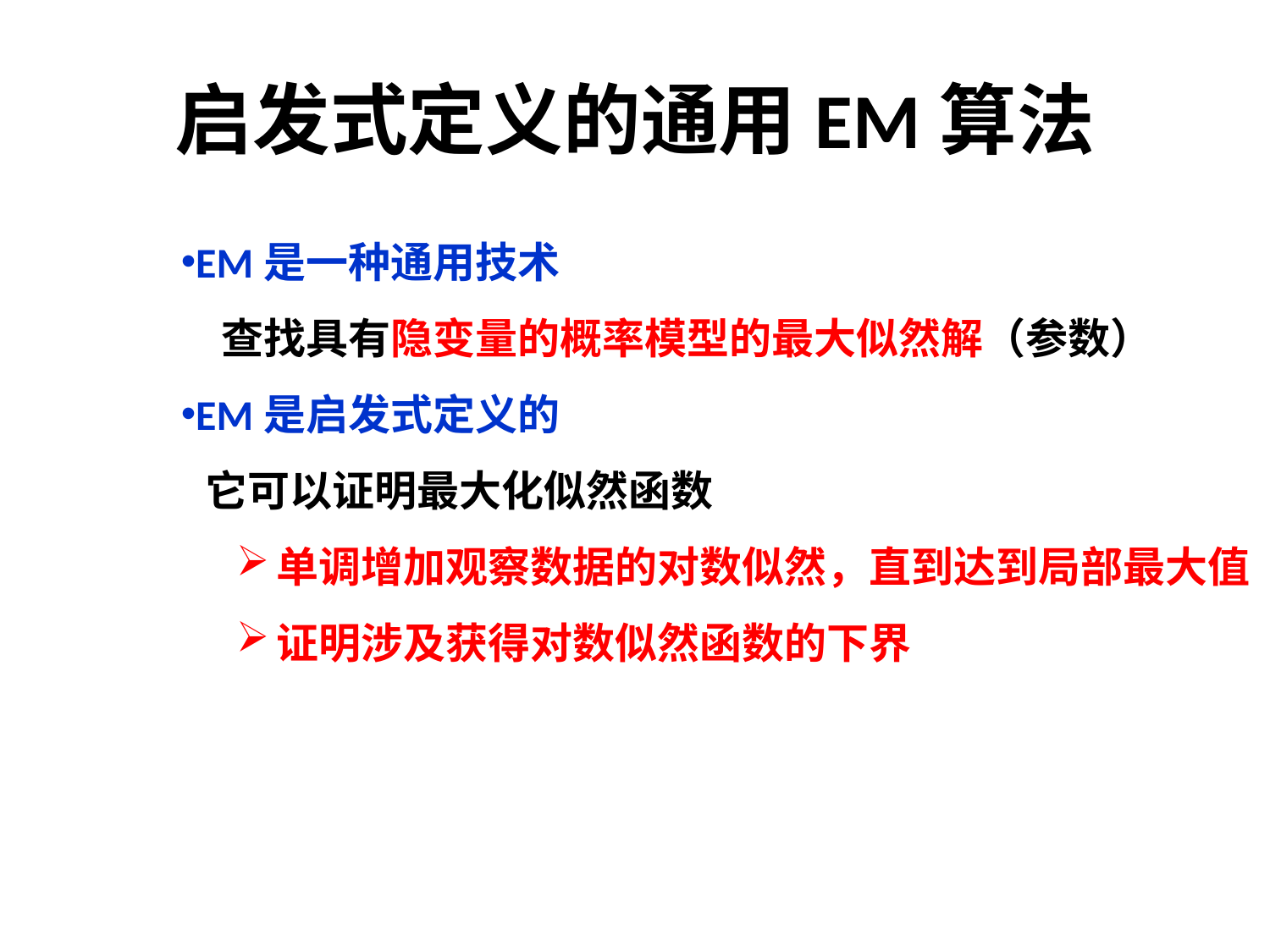

# 启发式定义的通用EM算法
EM是一种通用技术
    查找具有隐变量的概率模型的最大似然解（参数）
EM是启发式定义的
  它可以证明最大化似然函数
单调增加观察数据的对数似然，直到达到局部最大值
证明涉及获得对数似然函数的下界

90